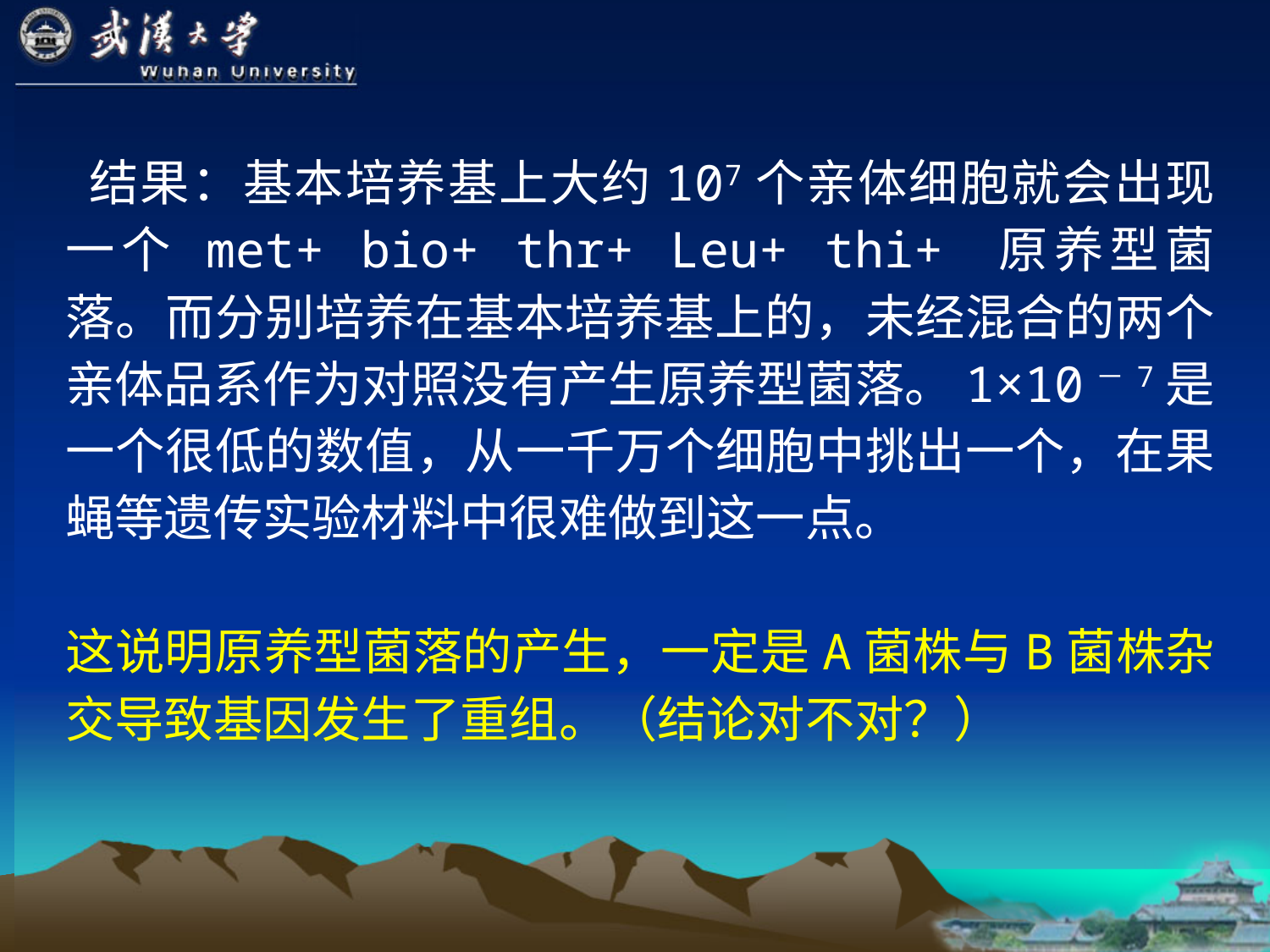

结果：基本培养基上大约107个亲体细胞就会出现一个 met+ bio+ thr+ Leu+ thi+ 原养型菌落。而分别培养在基本培养基上的，未经混合的两个亲体品系作为对照没有产生原养型菌落。1×10－7是一个很低的数值，从一千万个细胞中挑出一个，在果蝇等遗传实验材料中很难做到这一点。

这说明原养型菌落的产生，一定是A菌株与B菌株杂交导致基因发生了重组。（结论对不对？）